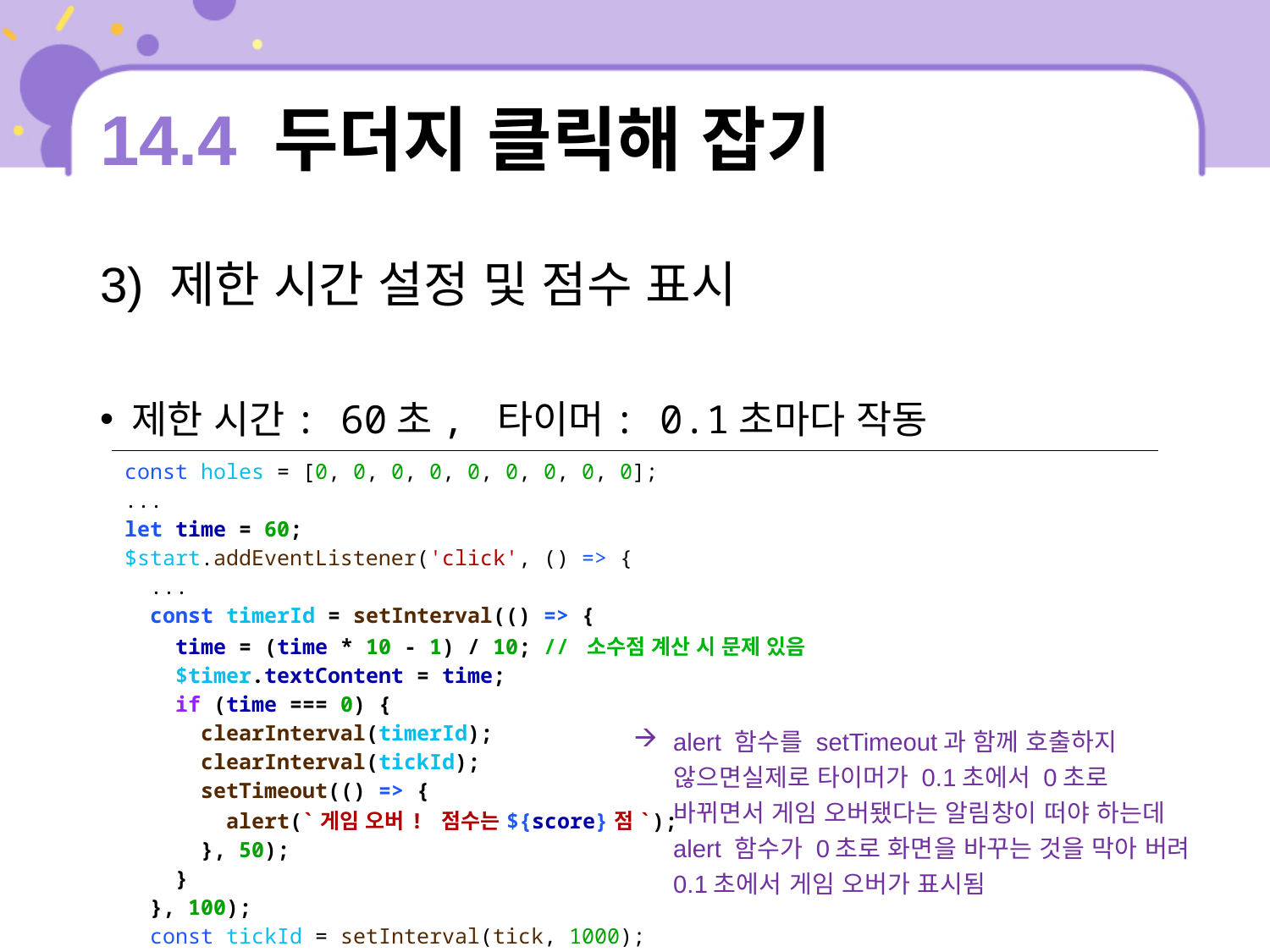

# 14.4 두더지 클릭해 잡기
3) 제한 시간 설정 및 점수 표시
제한 시간: 60초, 타이머: 0.1초마다 작동
| const holes = [0, 0, 0, 0, 0, 0, 0, 0, 0]; ... let time = 60; $start.addEventListener('click', () => { ... const timerId = setInterval(() => { time = (time \* 10 - 1) / 10; // 소수점 계산 시 문제 있음 $timer.textContent = time; if (time === 0) { clearInterval(timerId); clearInterval(tickId); setTimeout(() => { alert(`게임 오버! 점수는${score}점`); }, 50); } }, 100); const tickId = setInterval(tick, 1000); }); |
| --- |
alert 함수를 setTimeout과 함께 호출하지 않으면실제로 타이머가 0.1초에서 0초로 바뀌면서 게임 오버됐다는 알림창이 떠야 하는데 alert 함수가 0초로 화면을 바꾸는 것을 막아 버려 0.1초에서 게임 오버가 표시됨